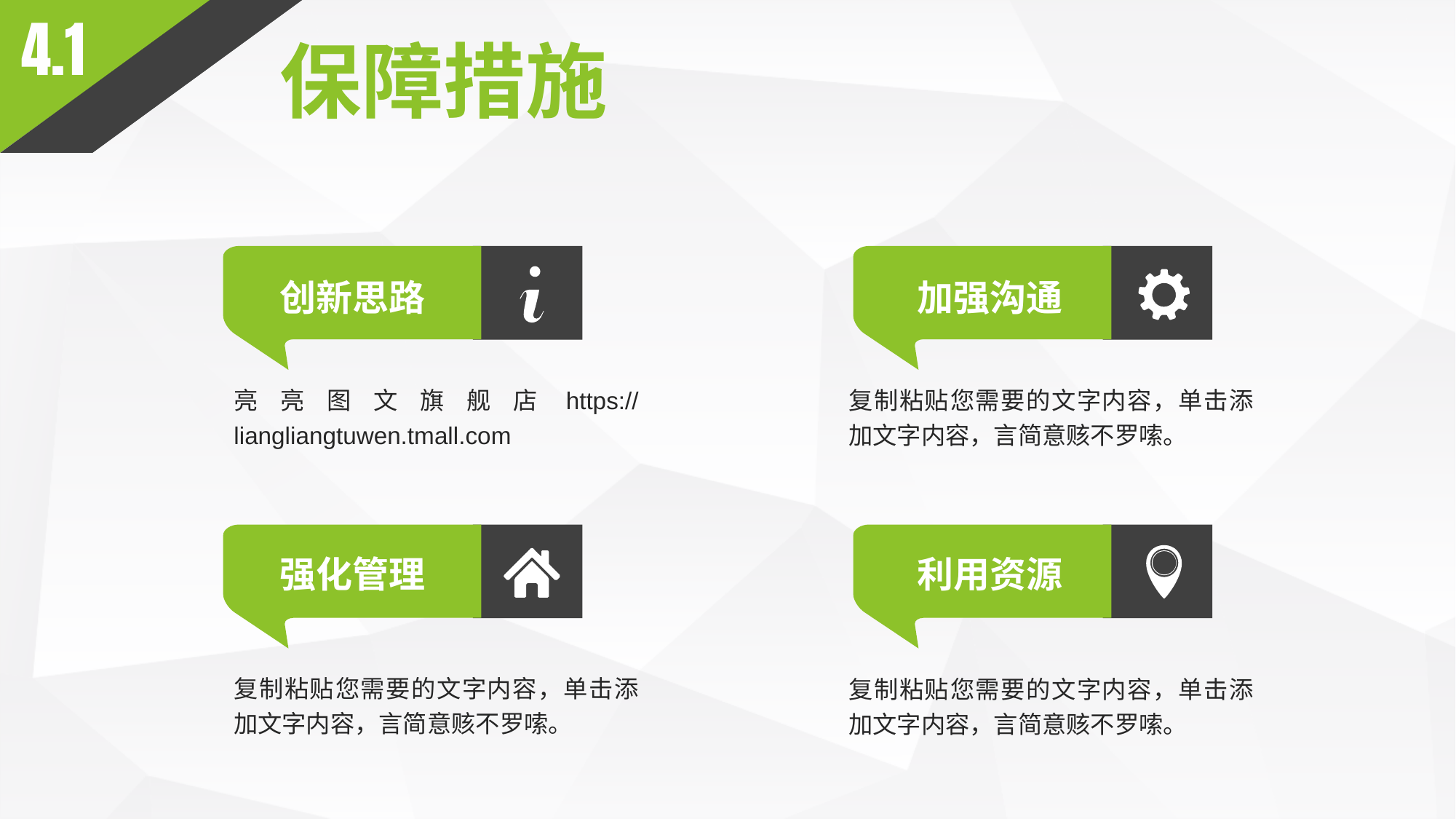

4.1
保障措施

创新思路

加强沟通

亮亮图文旗舰店https://liangliangtuwen.tmall.com
复制粘贴您需要的文字内容，单击添加文字内容，言简意赅不罗嗦。

强化管理

利用资源

复制粘贴您需要的文字内容，单击添加文字内容，言简意赅不罗嗦。
复制粘贴您需要的文字内容，单击添加文字内容，言简意赅不罗嗦。